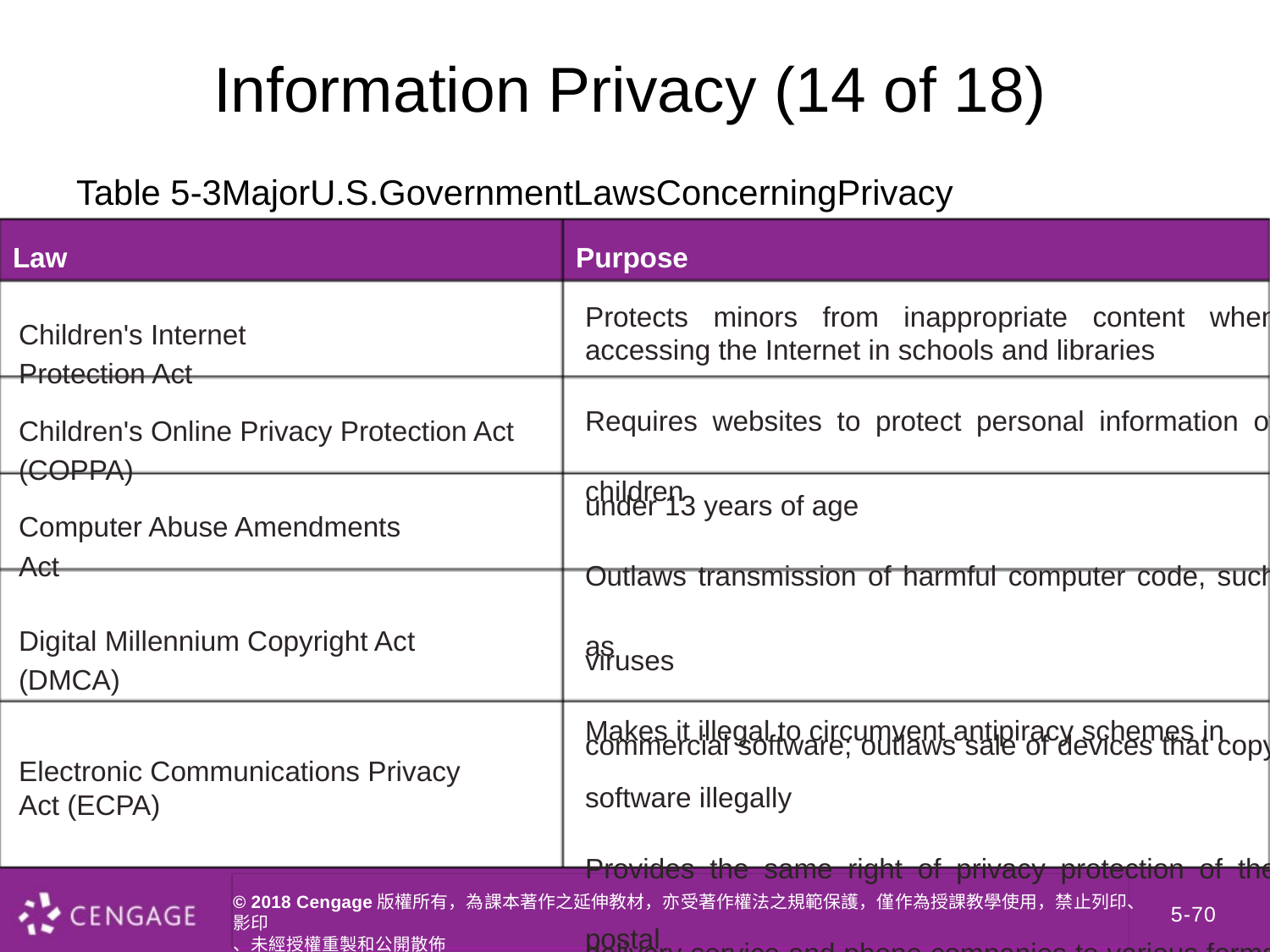

Information Privacy (14 of 18)

Table 5-3MajorU.S.GovernmentLawsConcerningPrivacy

Law
Purpose
Protects minors from inappropriate content when accessing the Internet in schools and libraries
Requires websites to protect personal information of children
under 13 years of age
Outlaws transmission of harmful computer code, such as
viruses
Makes it illegal to circumvent antipiracy schemes in
commercial software; outlaws sale of devices that copy
software illegally
Provides the same right of privacy protection of the postal
delivery service and phone companies to various forms of
electronic communications, such as voice mail, email,
and mobile phones
Children's Internet Protection Act
Children's Online Privacy Protection Act (COPPA)
Computer Abuse Amendments Act
Digital Millennium Copyright Act (DMCA)
Electronic Communications Privacy Act (ECPA)

© 2018 Cengage版權所有，為課本著作之延伸教材，亦受著作權法之規範保護，僅作為授課教學使用，禁止列印、影印
、未經授權重製和公開散佈
5-70